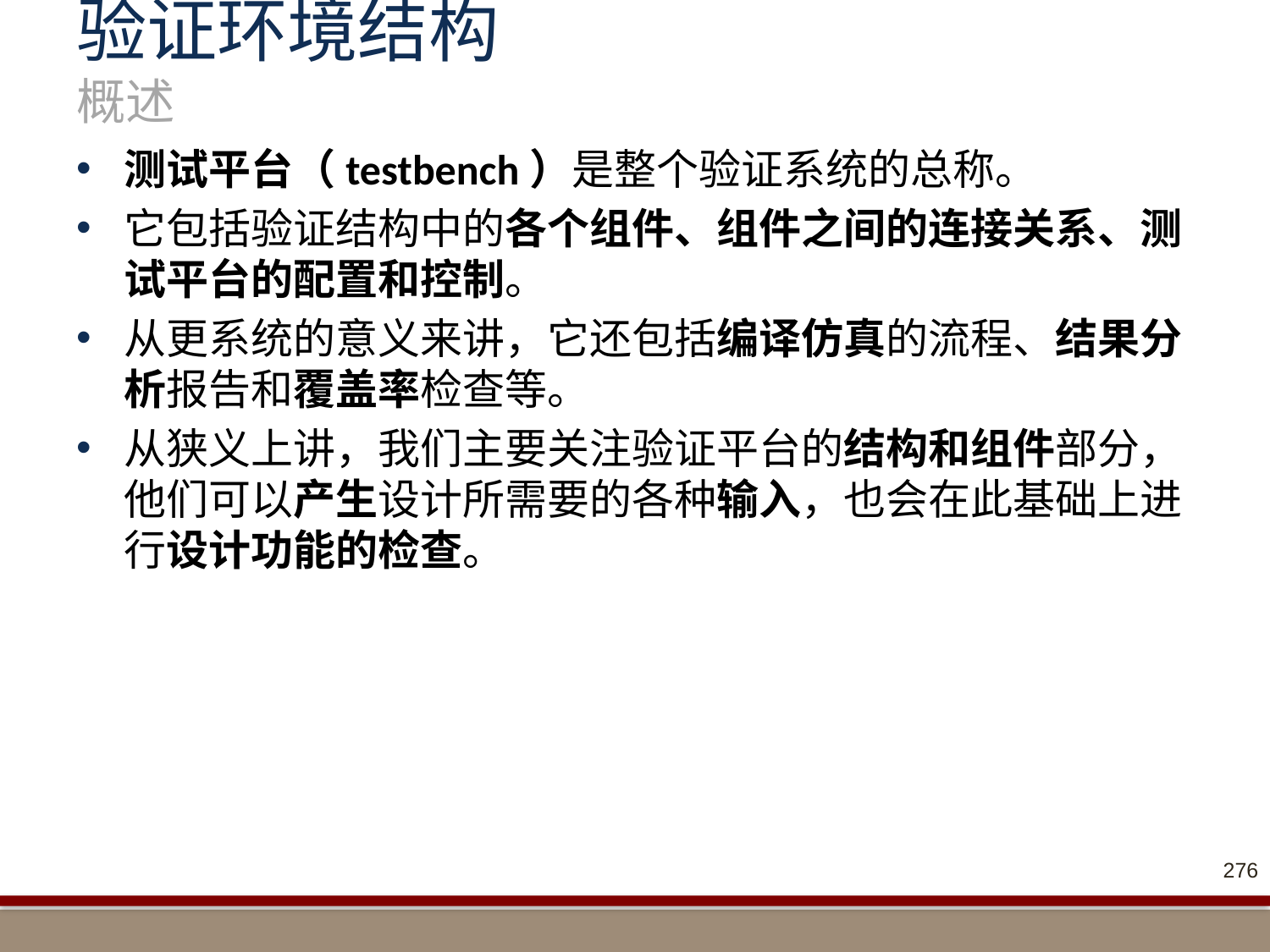

# 验证环境结构 概述
测试平台（testbench）是整个验证系统的总称。
它包括验证结构中的各个组件、组件之间的连接关系、测试平台的配置和控制。
从更系统的意义来讲，它还包括编译仿真的流程、结果分析报告和覆盖率检查等。
从狭义上讲，我们主要关注验证平台的结构和组件部分，他们可以产生设计所需要的各种输入，也会在此基础上进行设计功能的检查。

276